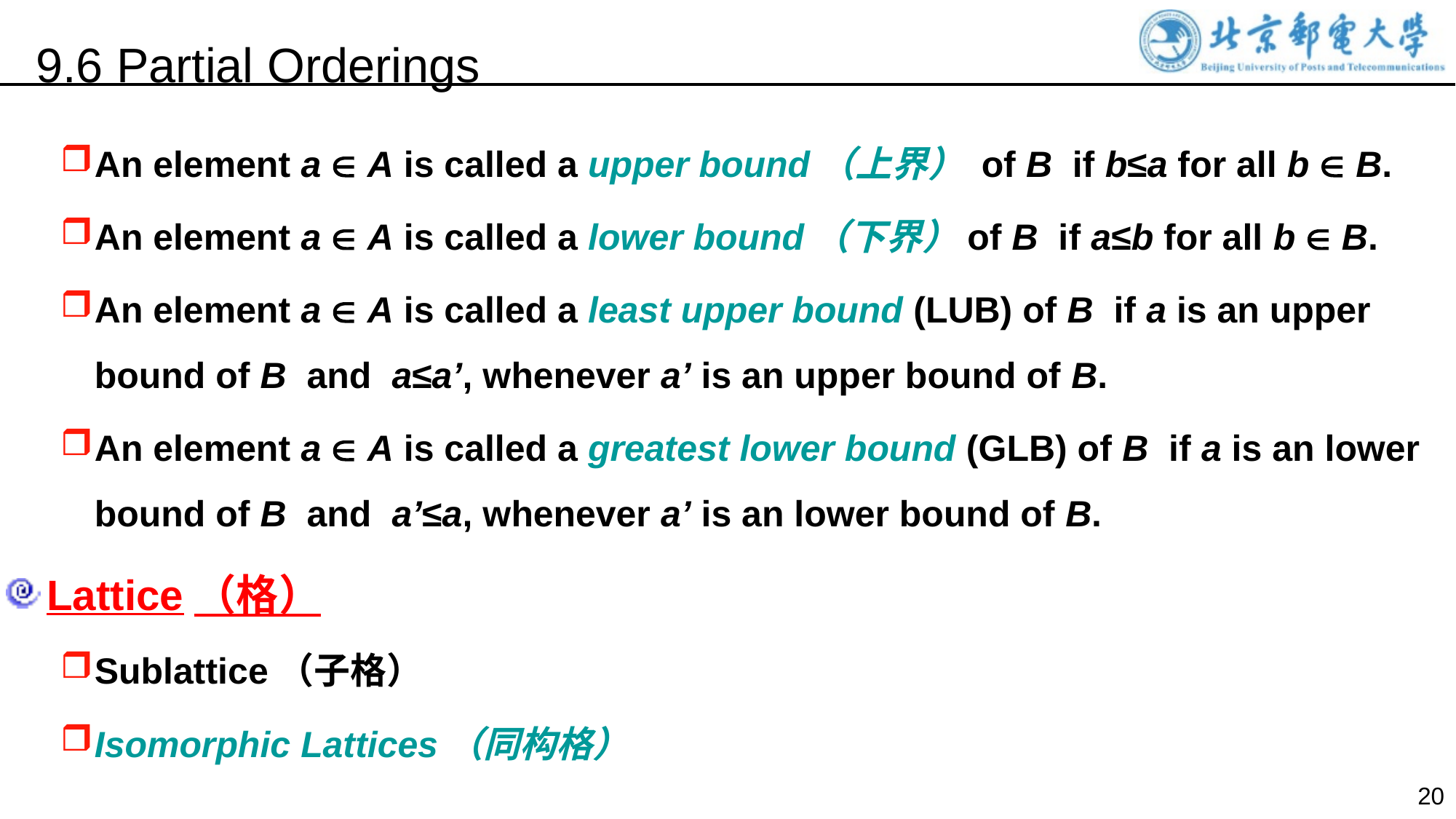

9.6 Partial Orderings
An element a ∈ A is called a upper bound（上界） of B  if b≤a for all b ∈ B.
An element a ∈ A is called a lower bound（下界）of B  if a≤b for all b ∈ B.
An element a ∈ A is called a least upper bound (LUB) of B  if a is an upper bound of B  and  a≤a’, whenever a’ is an upper bound of B.
An element a ∈ A is called a greatest lower bound (GLB) of B  if a is an lower bound of B  and  a’≤a, whenever a’ is an lower bound of B.
Lattice（格）
Sublattice（子格）
Isomorphic Lattices（同构格）